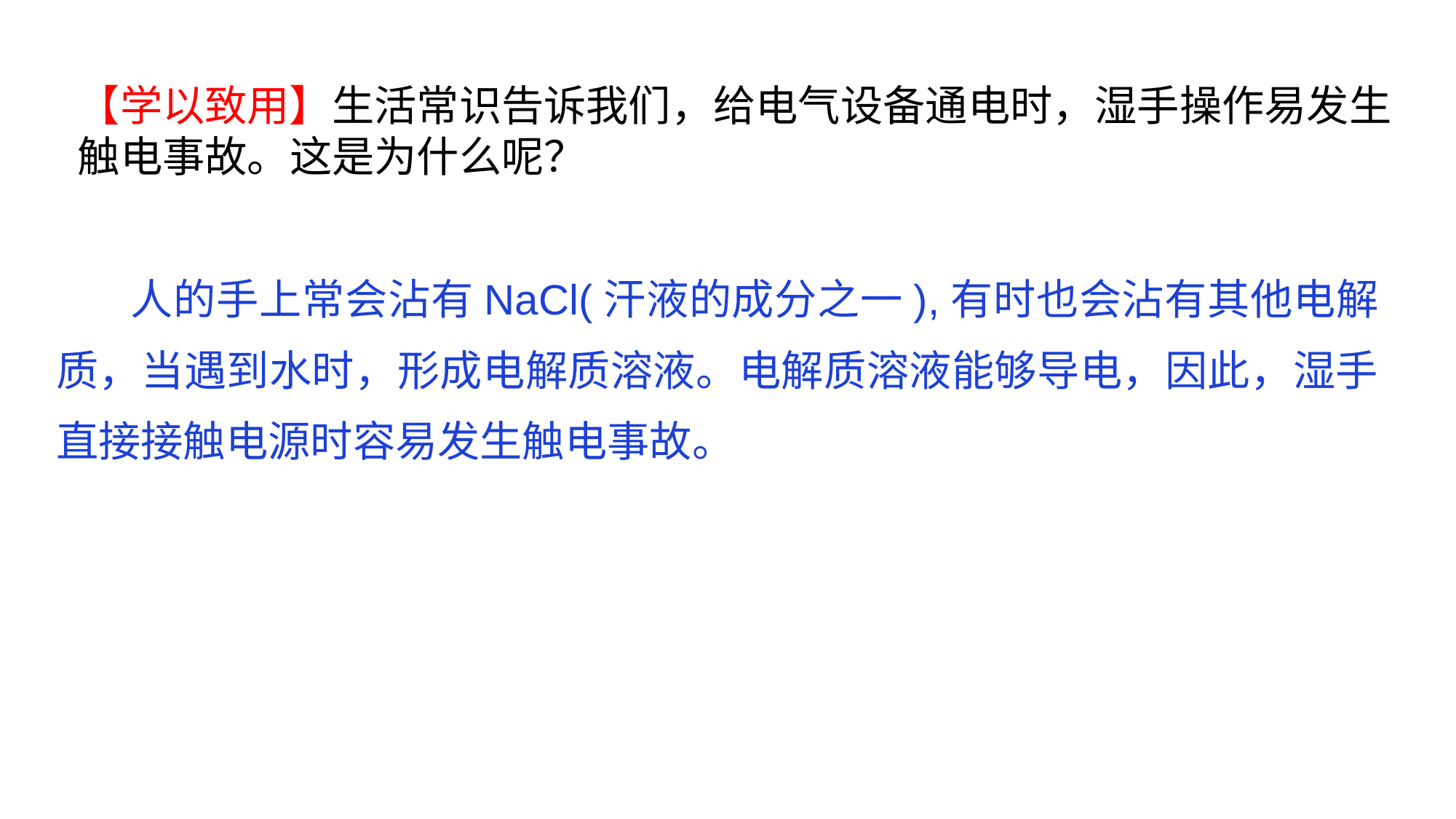

【学以致用】生活常识告诉我们，给电气设备通电时，湿手操作易发生触电事故。这是为什么呢？
人的手上常会沾有NaCl(汗液的成分之一),有时也会沾有其他电解质，当遇到水时，形成电解质溶液。电解质溶液能够导电，因此，湿手直接接触电源时容易发生触电事故。